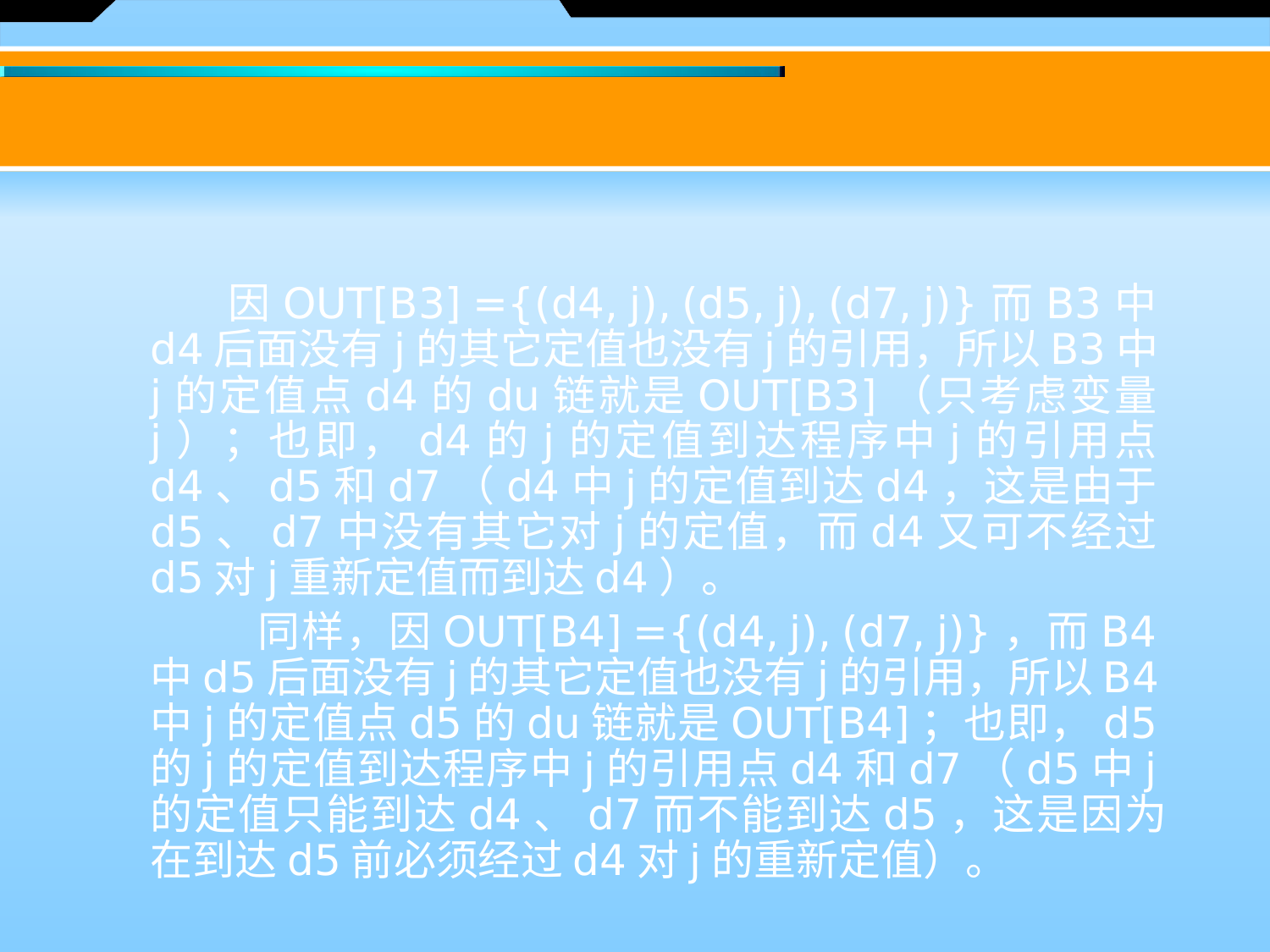

因OUT[B3] ={(d4, j), (d5, j), (d7, j)}而B3中d4后面没有j的其它定值也没有j的引用，所以B3中j的定值点d4的du链就是OUT[B3]（只考虑变量j）；也即，d4的j的定值到达程序中j的引用点d4、d5和d7（d4中j的定值到达d4，这是由于d5、d7中没有其它对j的定值，而d4又可不经过d5对j重新定值而到达d4）。
             同样，因OUT[B4] ={(d4, j), (d7, j)}，而B4中d5后面没有j的其它定值也没有j的引用，所以B4中j的定值点d5的du链就是OUT[B4]；也即，d5的j的定值到达程序中j的引用点d4和d7（d5中j的定值只能到达d4、d7而不能到达d5，这是因为在到达d5前必须经过d4对j的重新定值）。